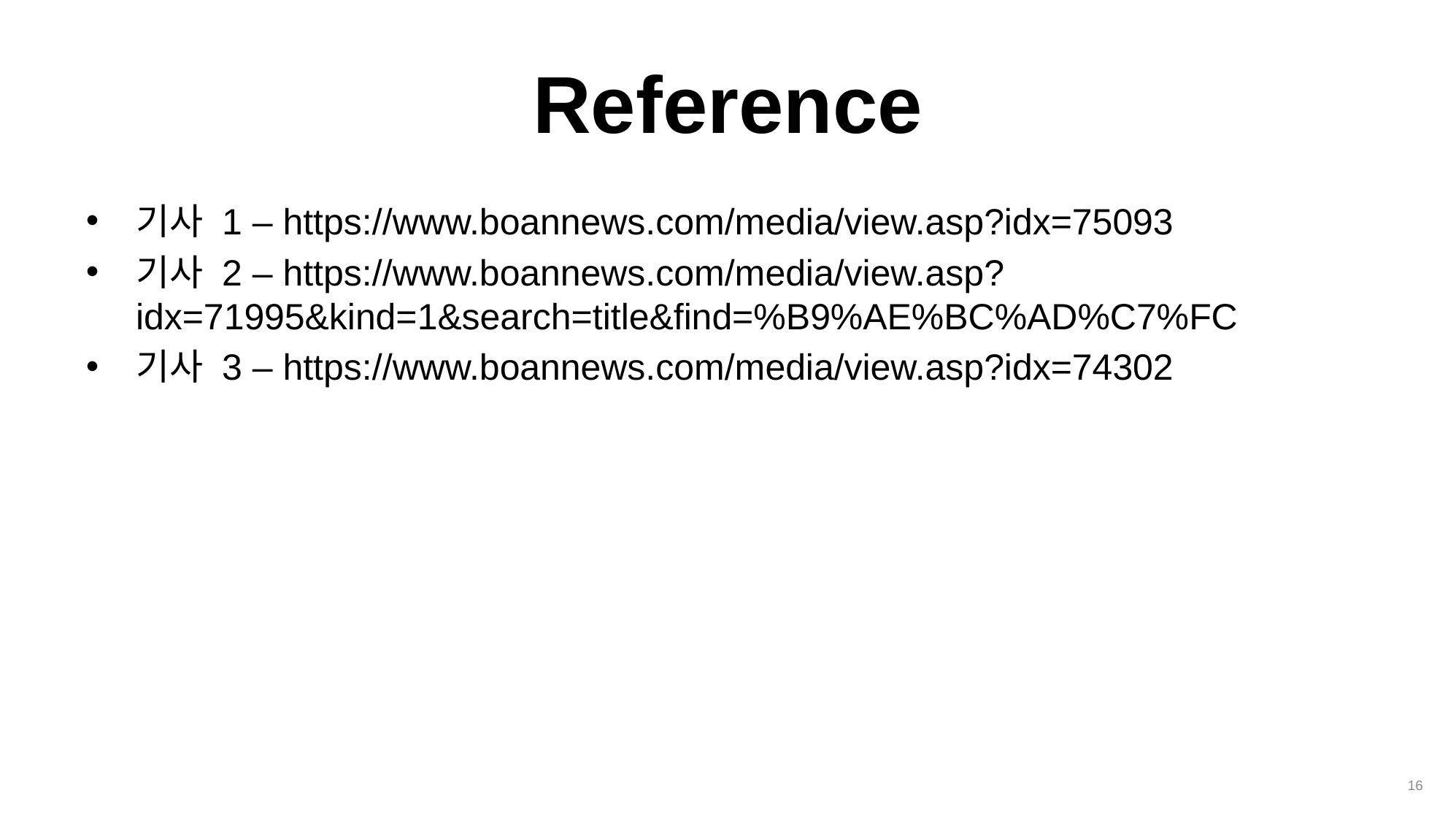

# Reference
기사 1 – https://www.boannews.com/media/view.asp?idx=75093
기사 2 – https://www.boannews.com/media/view.asp?idx=71995&kind=1&search=title&find=%B9%AE%BC%AD%C7%FC
기사 3 – https://www.boannews.com/media/view.asp?idx=74302
16